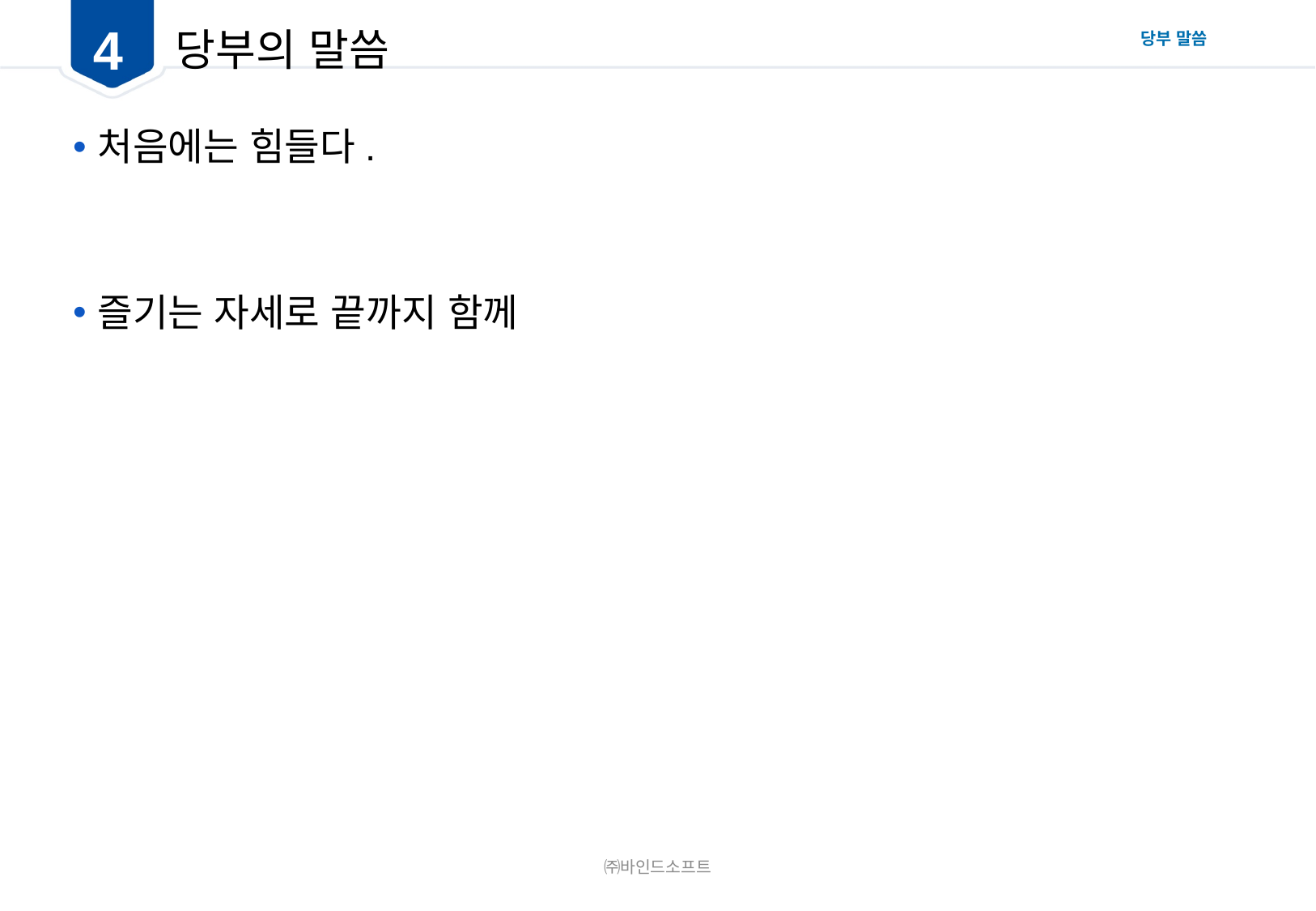

4
# 당부의 말씀
당부 말씀
처음에는 힘들다.

즐기는 자세로 끝까지 함께

㈜바인드소프트